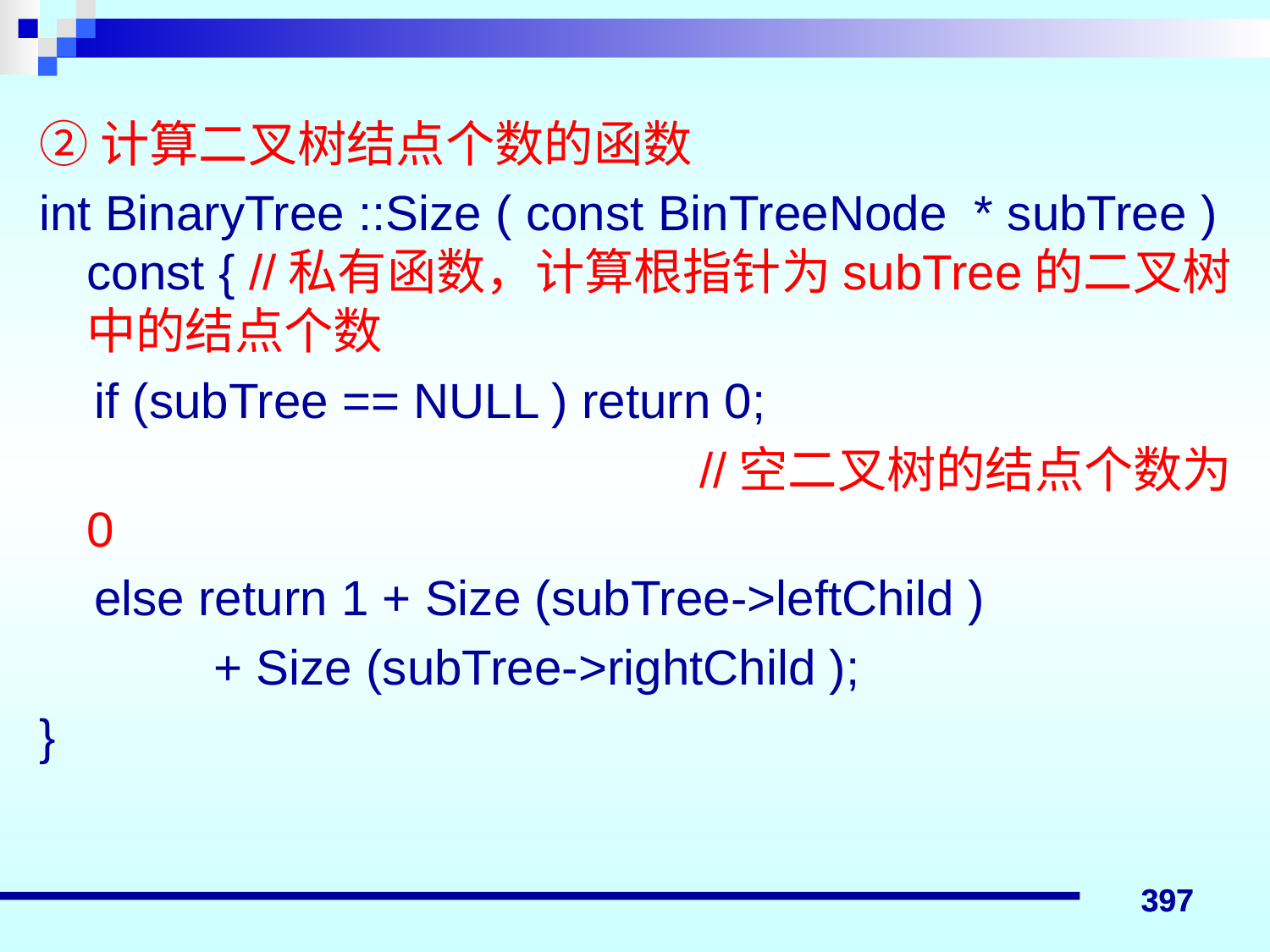

②计算二叉树结点个数的函数
int BinaryTree ::Size ( const BinTreeNode  * subTree ) const { //私有函数，计算根指针为subTree的二叉树中的结点个数
    if (subTree == NULL ) return 0;
                                                //空二叉树的结点个数为0
    else return 1 + Size (subTree->leftChild )
		+ Size (subTree->rightChild );
}
397
397